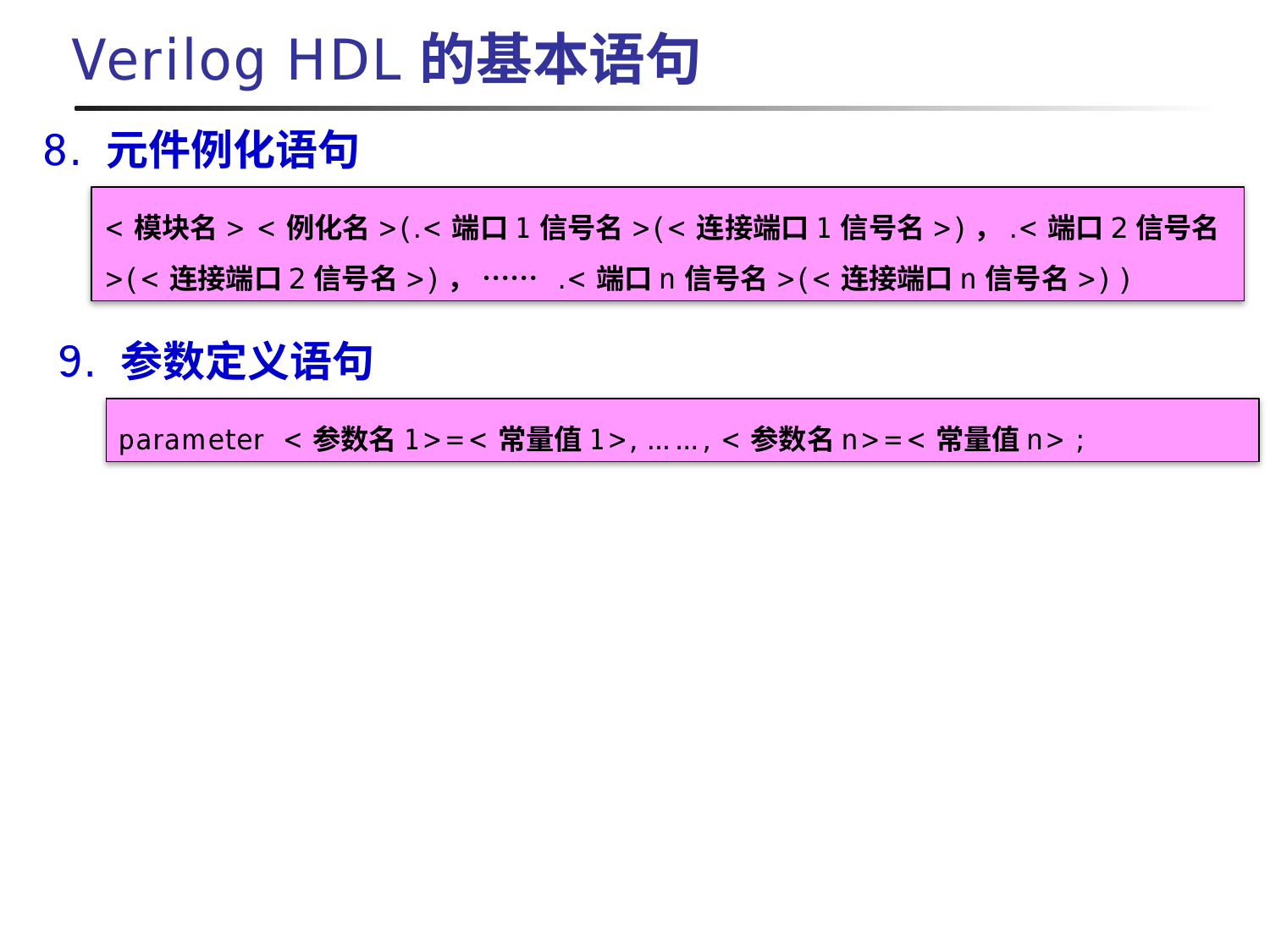

Verilog HDL的基本语句
8. 元件例化语句
<模块名> <例化名>(.<端口1信号名>(<连接端口1信号名>)，.<端口2信号名>(<连接端口2信号名>)， ……  .<端口n信号名>(<连接端口n信号名>) )
9. 参数定义语句
parameter  <参数名1>=<常量值1>, ……, <参数名n>=<常量值n> ;